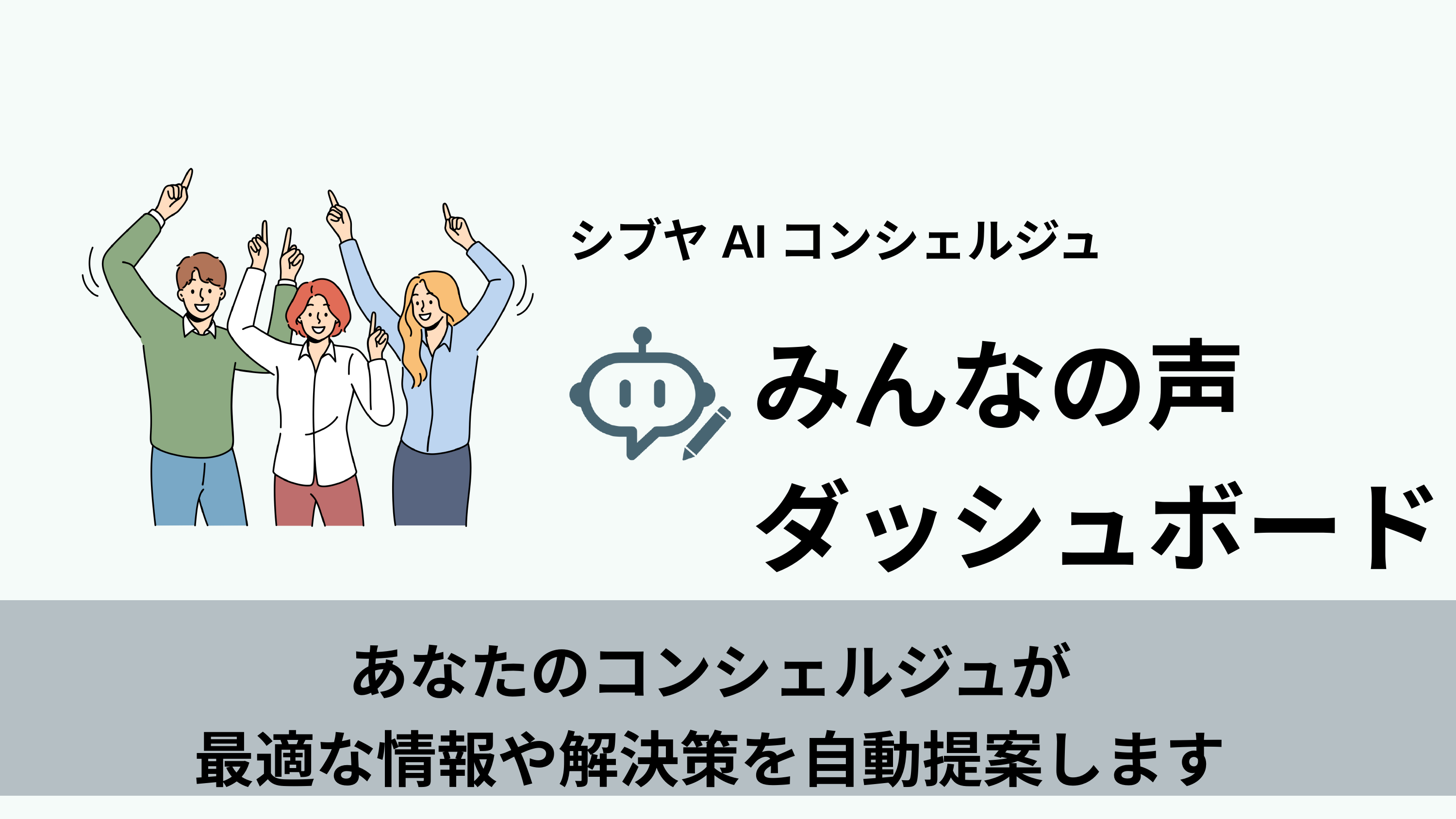

シブヤAIコンシェルジュ

みんなの声
ダッシュボード

あなたのコンシェルジュが
最適な情報や解決策を自動提案します